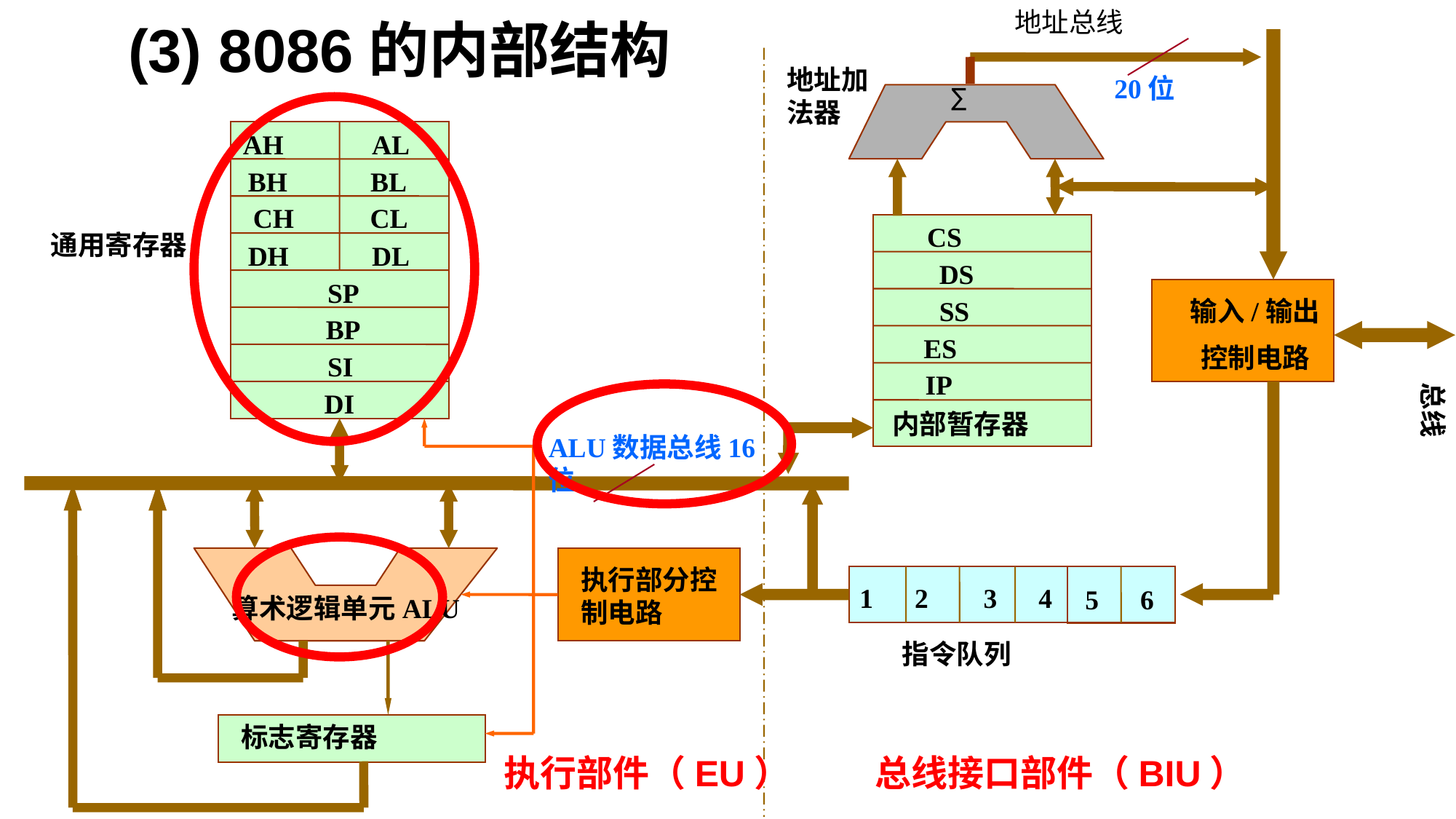

地址总线
(3) 8086的内部结构

地址加法器

20位
∑

  AH             AL

 BH            BL

CH           CL

 CS
通用寄存器

 DH            DL

 DS

         SP

 SS
输入/输出
控制电路

       BP

    ES

         SI
      IP

总线

     DI

内部暂存器

ALU数据总线16位

执行部分控制电路

1      2        3      4
算术逻辑单元ALU

指令队列

标志寄存器

5      6
总线接口部件（BIU）
执行部件（EU）